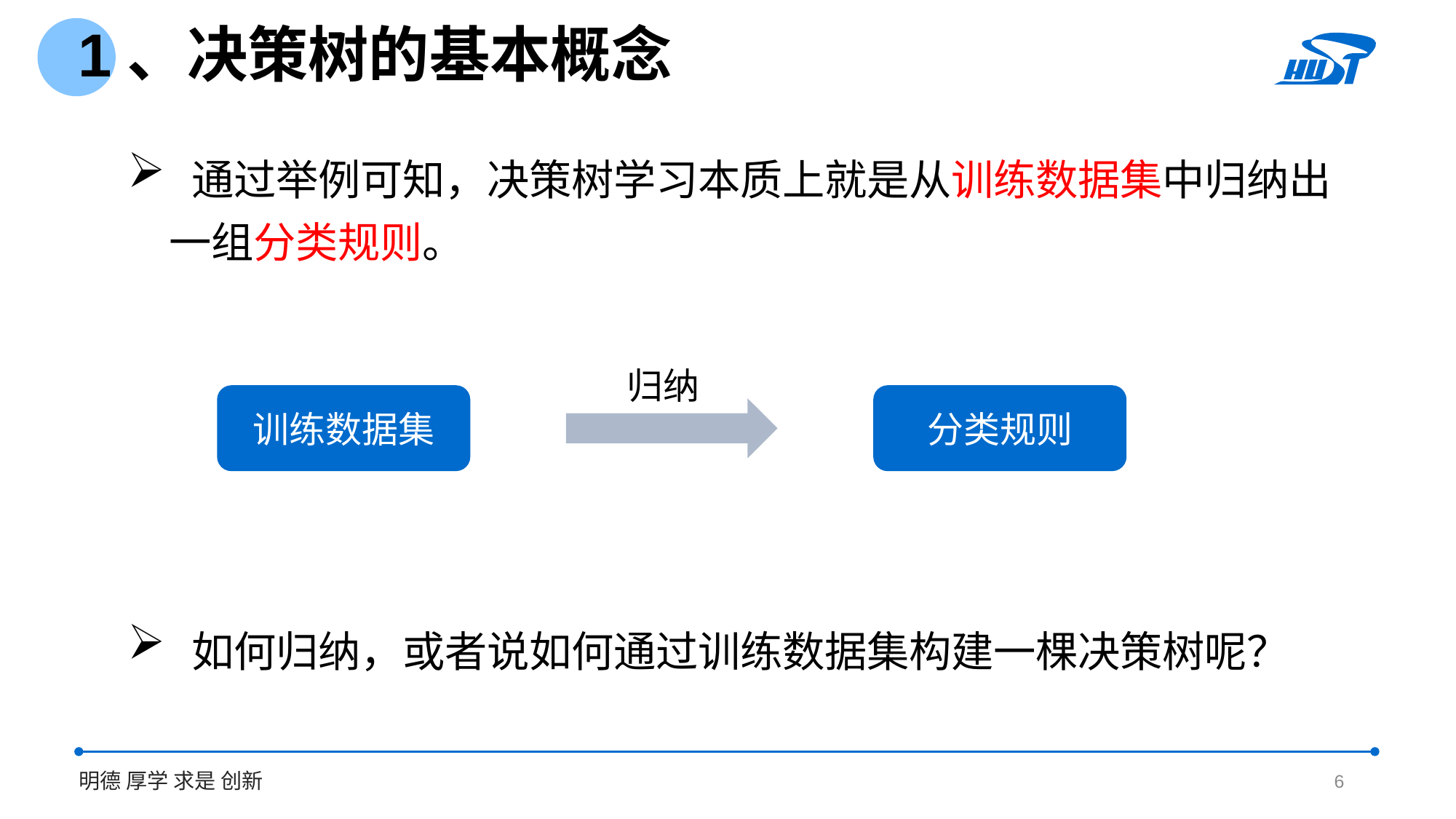

1、决策树的基本概念
 通过举例可知，决策树学习本质上就是从训练数据集中归纳出一组分类规则。
归纳
训练数据集
分类规则

 如何归纳，或者说如何通过训练数据集构建一棵决策树呢？
6